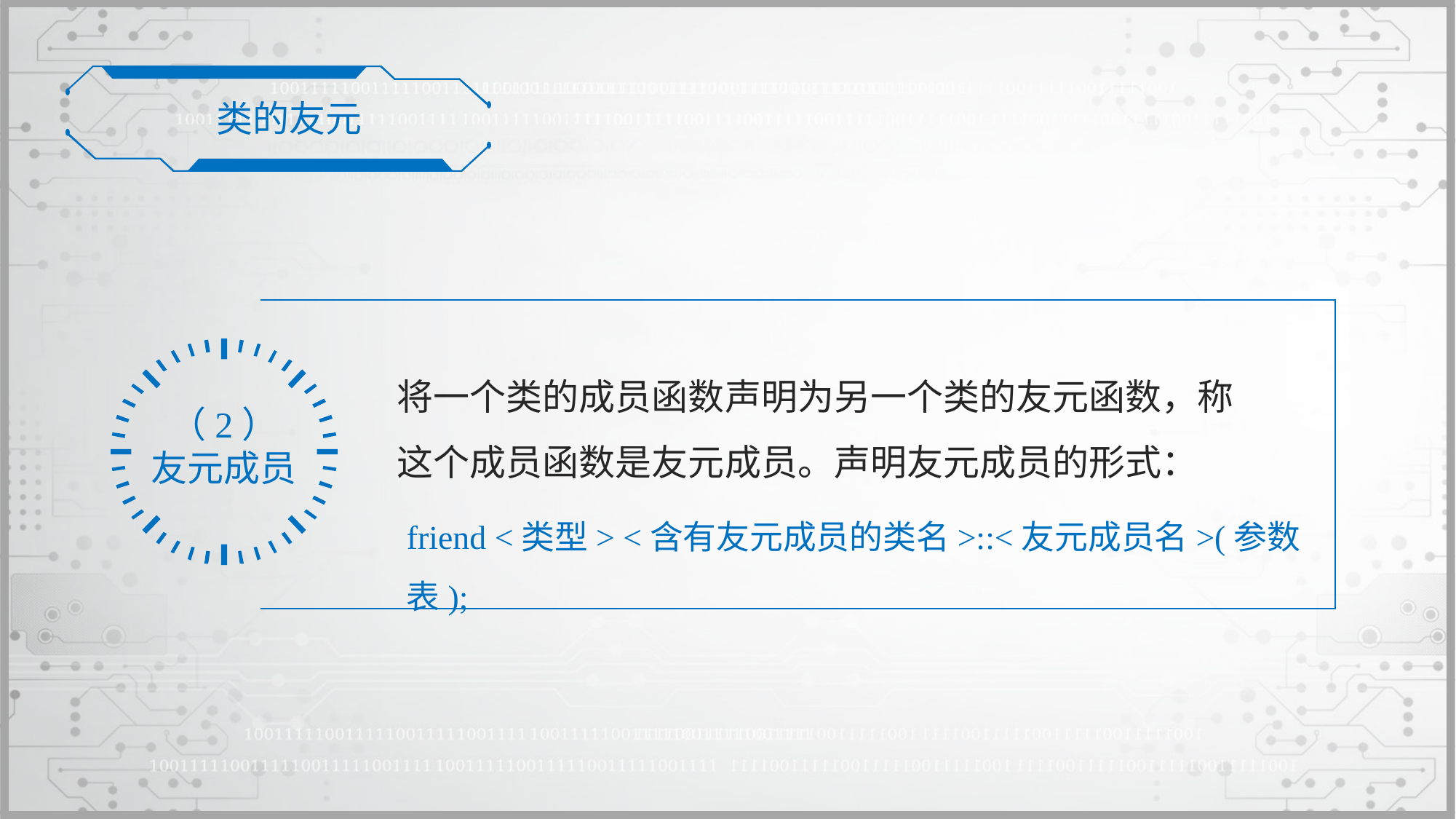

类的友元

将一个类的成员函数声明为另一个类的友元函数，称这个成员函数是友元成员。声明友元成员的形式：

（2）
友元成员
friend <类型> <含有友元成员的类名>::<友元成员名>(参数表);